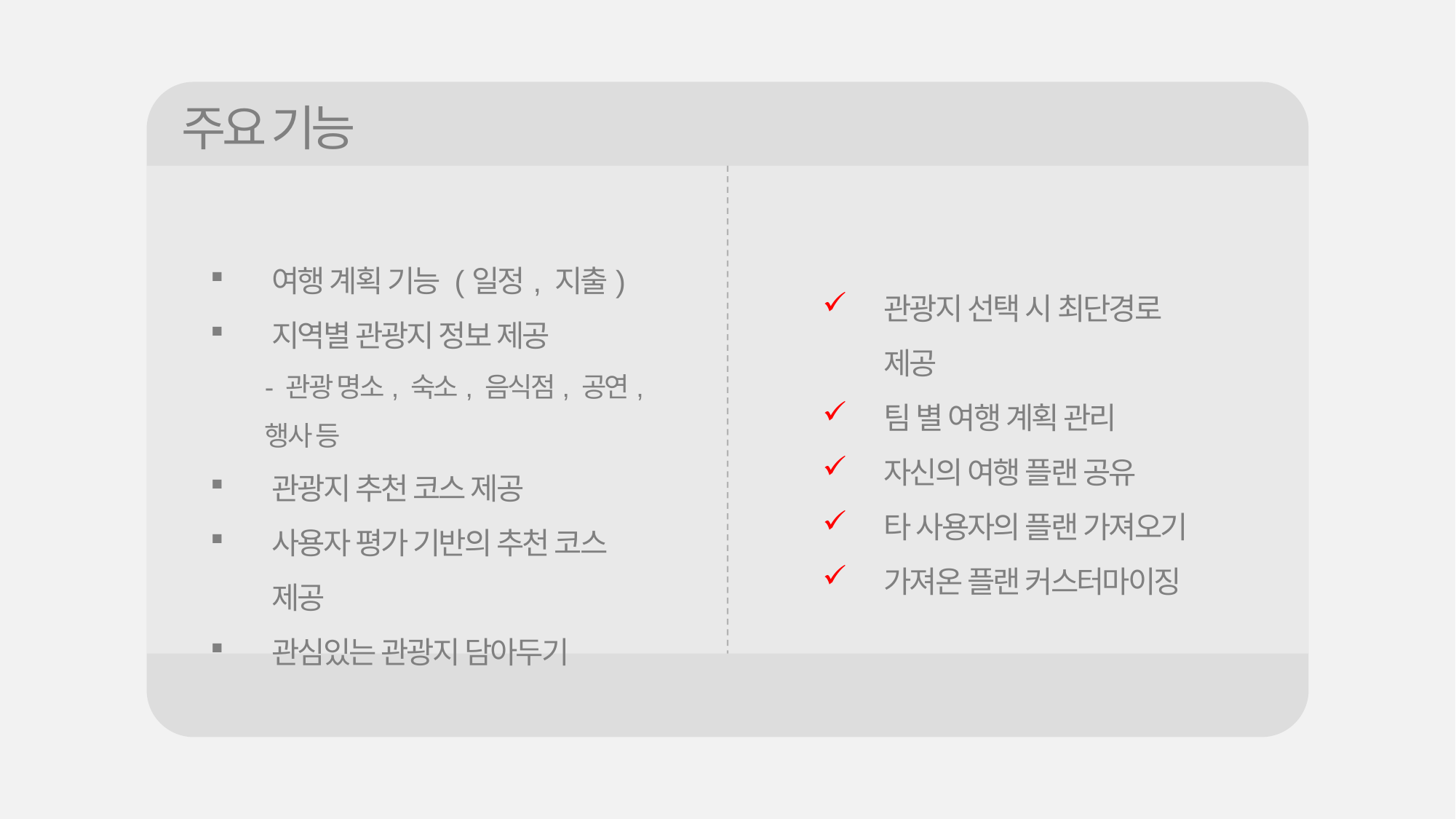

주요 기능

여행 계획 기능 (일정, 지출)
지역별 관광지 정보 제공
- 관광 명소, 숙소, 음식점, 공연, 행사 등
관광지 추천 코스 제공
사용자 평가 기반의 추천 코스 제공
관심있는 관광지 담아두기
관광지 선택 시 최단경로 제공
팀 별 여행 계획 관리
자신의 여행 플랜 공유
타 사용자의 플랜 가져오기
가져온 플랜 커스터마이징